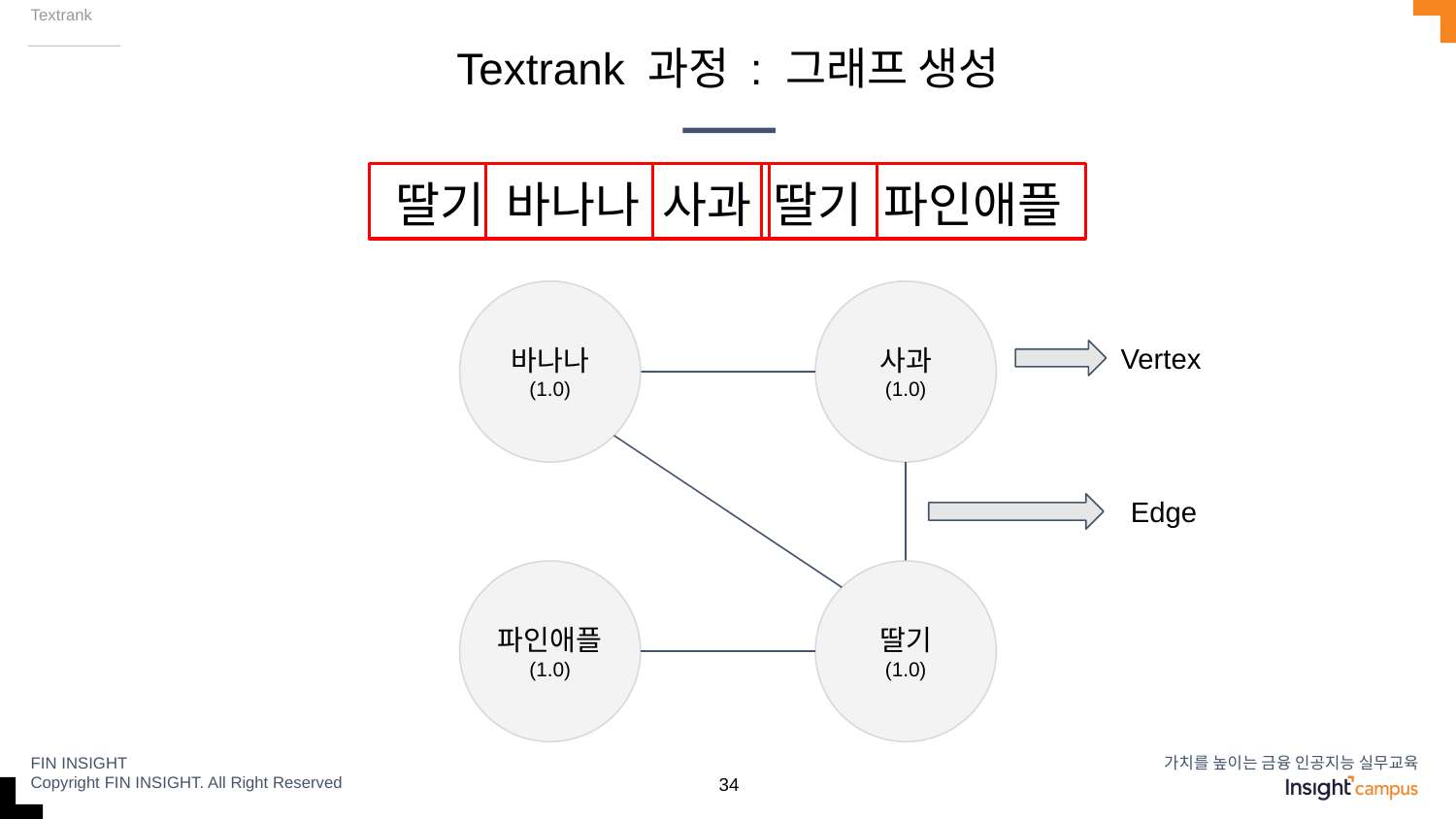

Textrank

# Textrank 과정 : 그래프 생성
딸기  바나나  사과  딸기  파인애플

바나나
(1.0)
딸기
(1.0)
사과
(1.0)
Vertex

Edge

파인애플
(1.0)
34